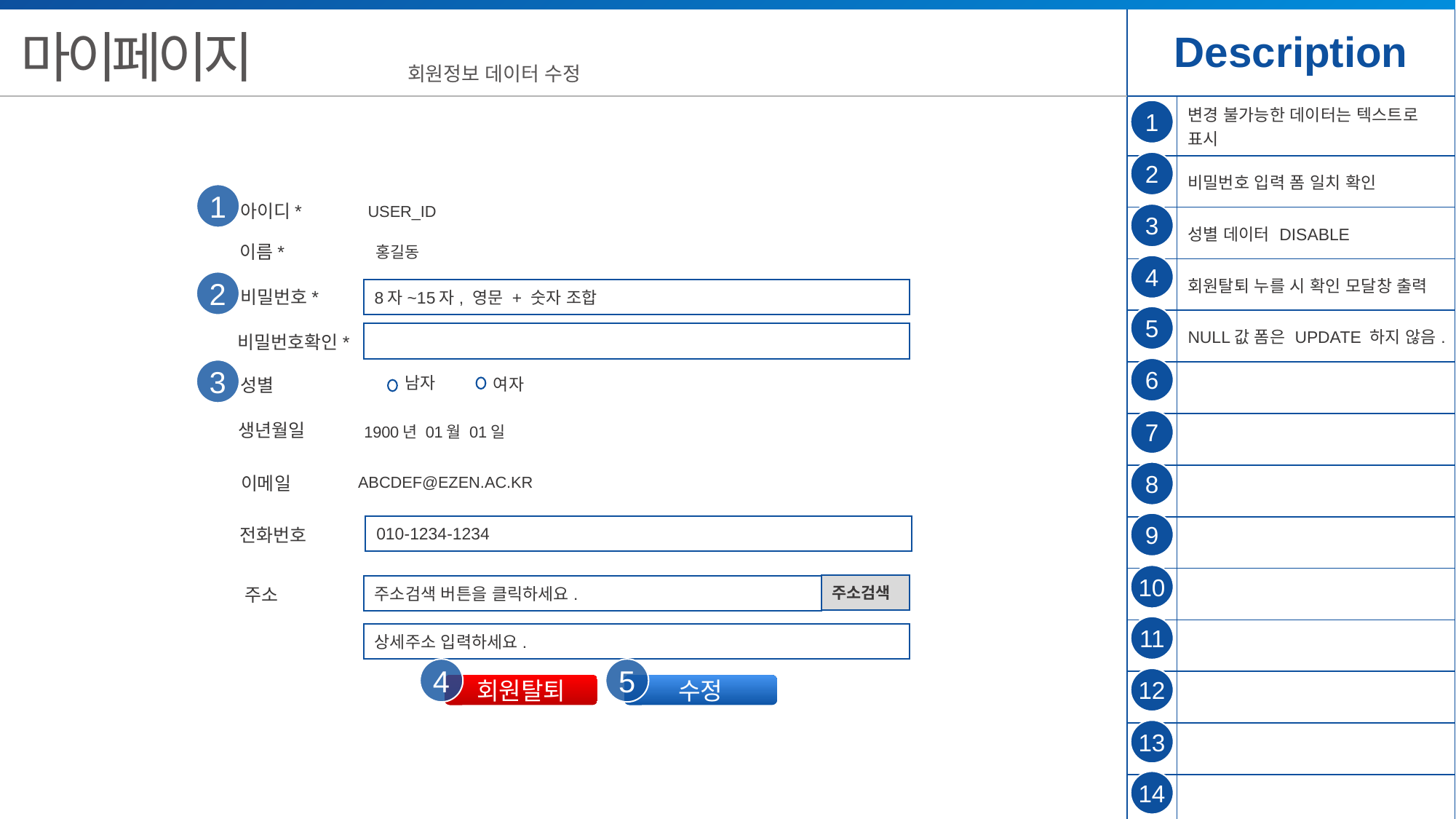

| Description |  |
| --- | --- |
|  | 변경 불가능한 데이터는 텍스트로 표시 |
|  | 비밀번호 입력 폼 일치 확인 |
|  | 성별 데이터 DISABLE |
|  | 회원탈퇴 누를 시 확인 모달창 출력 |
|  | NULL값 폼은 UPDATE 하지 않음. |
|  |  |
|  |  |
|  |  |
|  |  |
|  |  |
|  |  |
|  |  |
|  |  |
|  |  |
마이페이지
회원정보 데이터 수정
1
2
1
아이디*
USER_ID
3
이름*
홍길동
4
2
8자~15자, 영문 + 숫자 조합
비밀번호*
5

비밀번호확인*
6
3
남자
성별
여자

7
생년월일
1900년 01월 01일
8
이메일
ABCDEF@EZEN.AC.KR
9
010-1234-1234
전화번호
10
주소검색
주소검색 버튼을 클릭하세요.
주소
11
상세주소 입력하세요.
4
5
12
회원탈퇴
수정
13
14